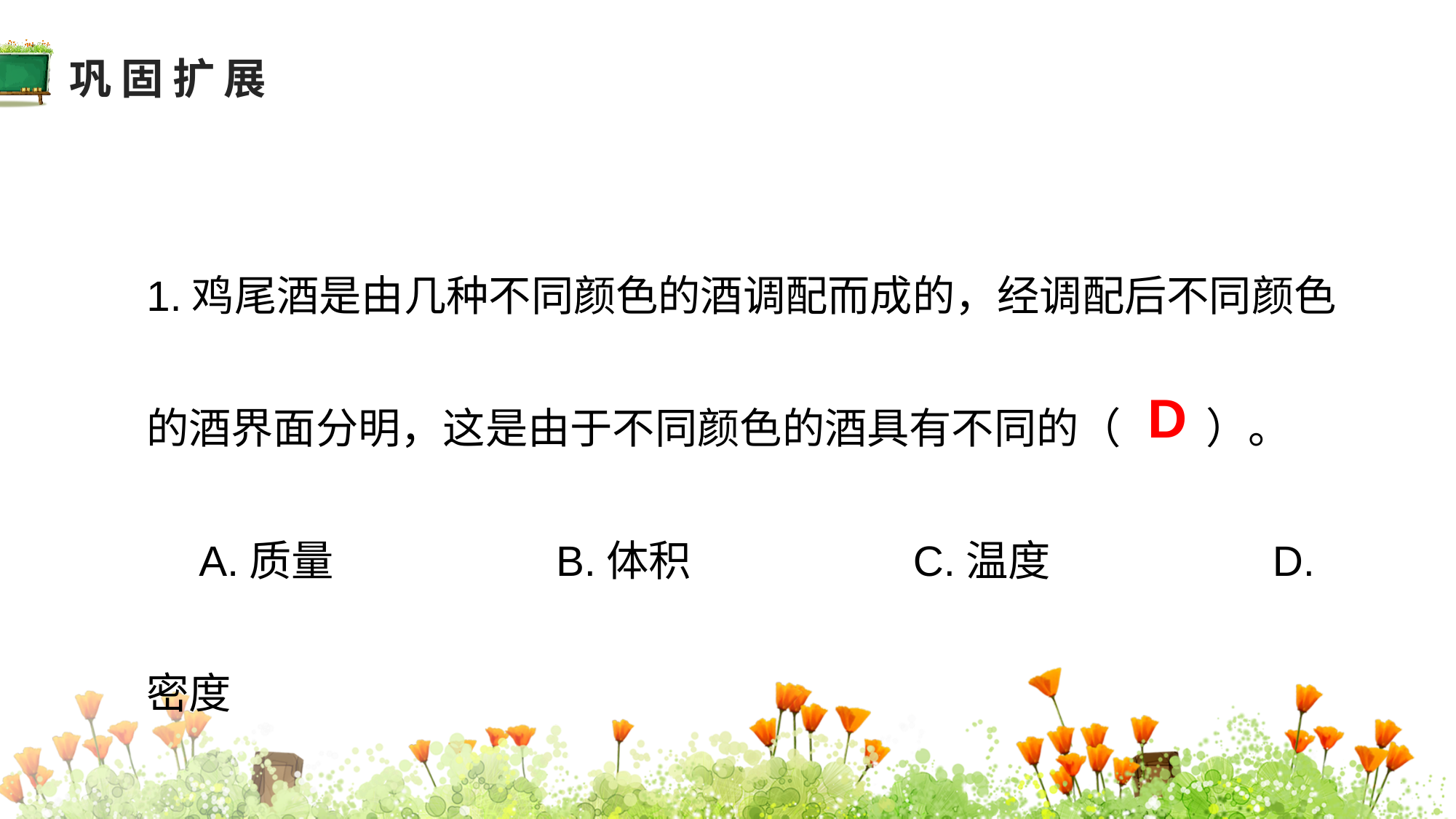

巩固扩展
1.鸡尾酒是由几种不同颜色的酒调配而成的，经调配后不同颜色的酒界面分明，这是由于不同颜色的酒具有不同的（　　）。
　A.质量　　　　　B.体积　　　　　C.温度　　　　　D.密度

D